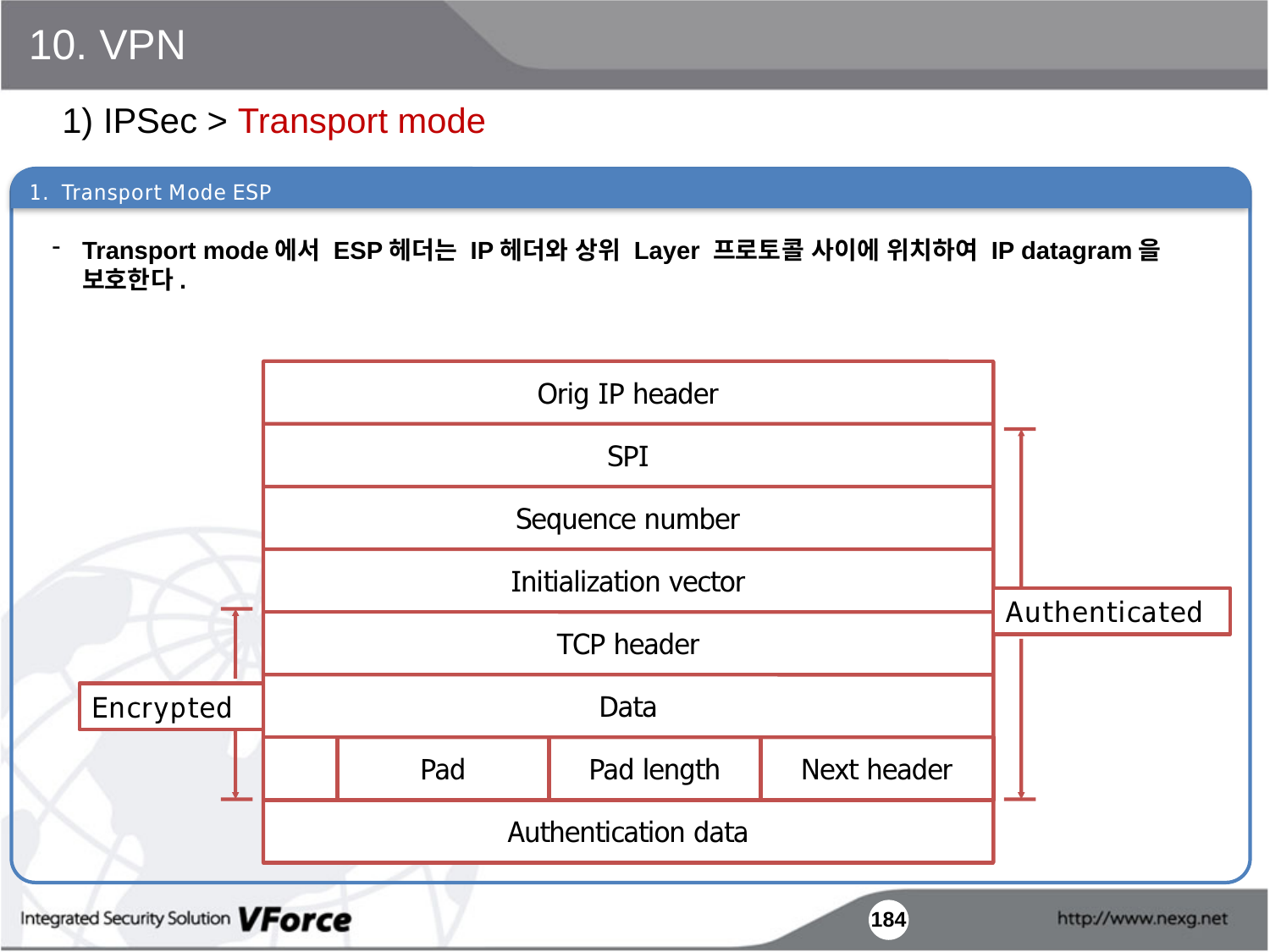

10. VPN
1) IPSec > Transport mode
1.  Transport Mode ESP

Transport mode에서 ESP헤더는 IP헤더와 상위 Layer 프로토콜 사이에 위치하여 IP datagram을 보호한다.
Orig IP header

SPI

Sequence number

Initialization vector

Authenticated

TCP header

Data

Encrypted

Pad

Pad length

Next header

Authentication data